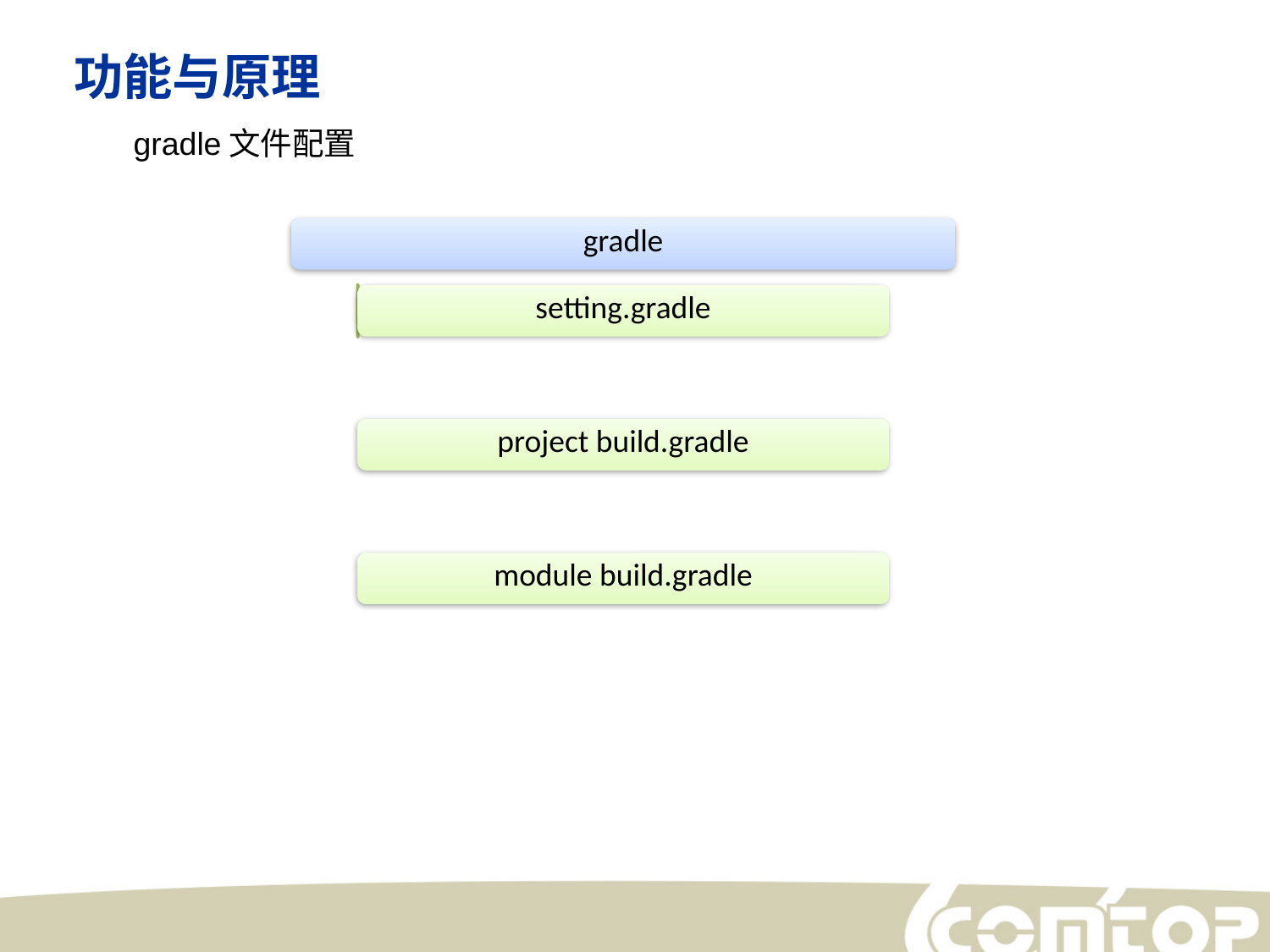

功能与原理
gradle文件配置
gradle
setting.gradle
project build.gradle
module build.gradle